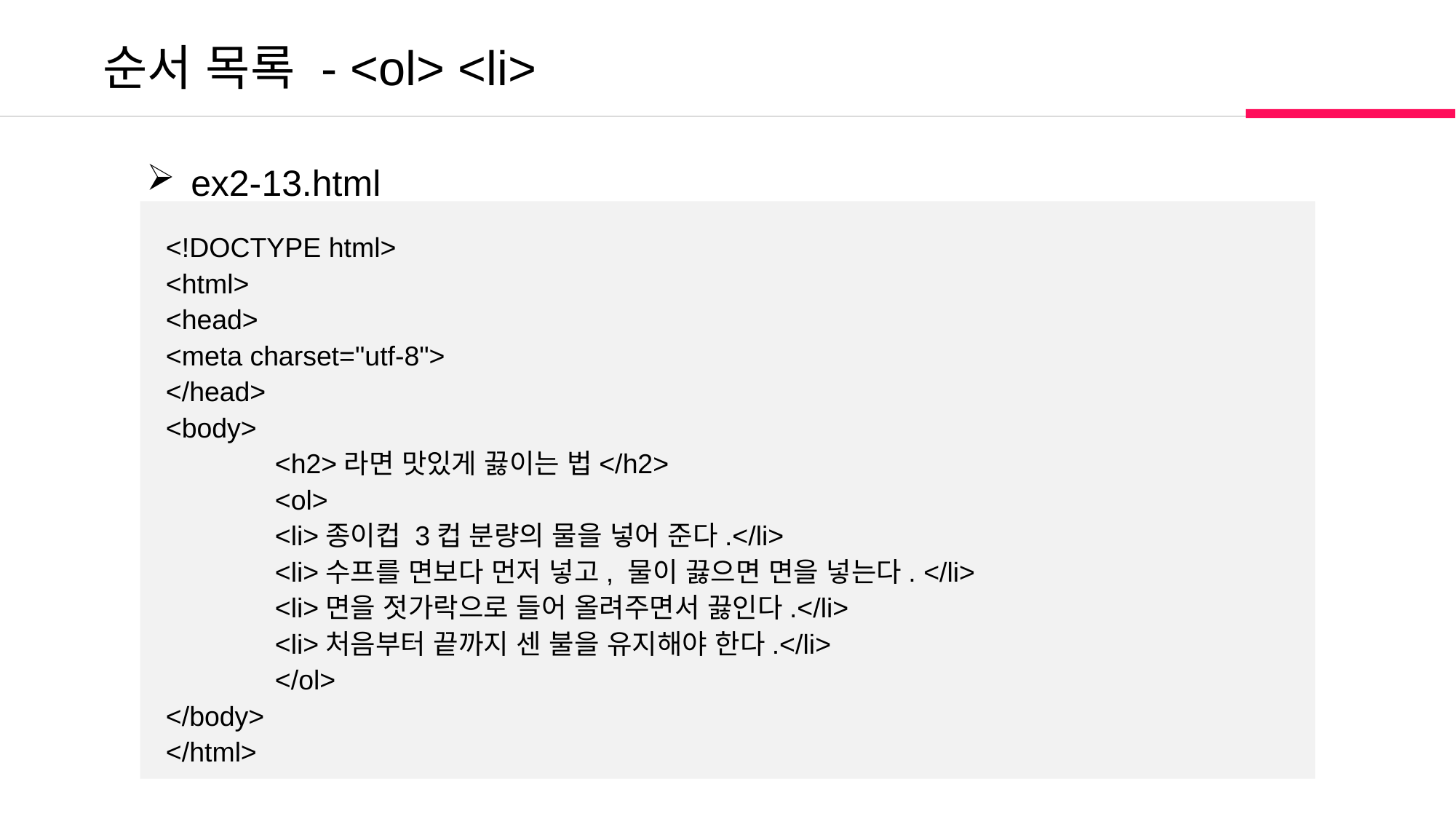

순서 목록 - <ol> <li>

 ex2-13.html
<!DOCTYPE html>
<html>
<head>
<meta charset="utf-8">
</head>
<body>
	<h2>라면 맛있게 끓이는 법</h2>
	<ol>
	<li>종이컵 3컵 분량의 물을 넣어 준다.</li>
	<li>수프를 면보다 먼저 넣고, 물이 끓으면 면을 넣는다. </li>
	<li>면을 젓가락으로 들어 올려주면서 끓인다.</li>
	<li>처음부터 끝까지 센 불을 유지해야 한다.</li>
	</ol>
</body>
</html>